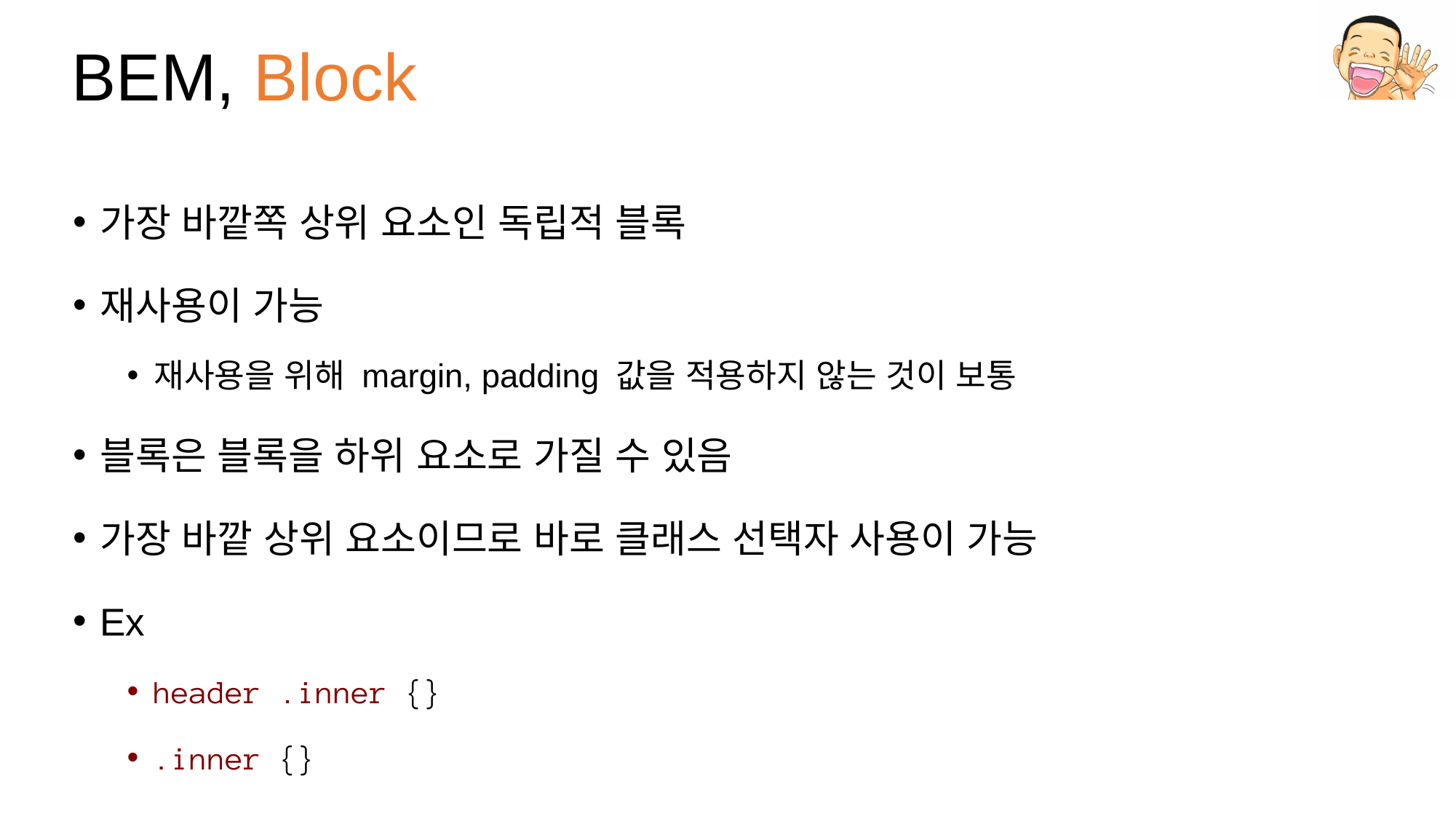

# BEM, Block
가장 바깥쪽 상위 요소인 독립적 블록
재사용이 가능
재사용을 위해 margin, padding 값을 적용하지 않는 것이 보통
블록은 블록을 하위 요소로 가질 수 있음
가장 바깥 상위 요소이므로 바로 클래스 선택자 사용이 가능
Ex
header .inner {}
.inner {}